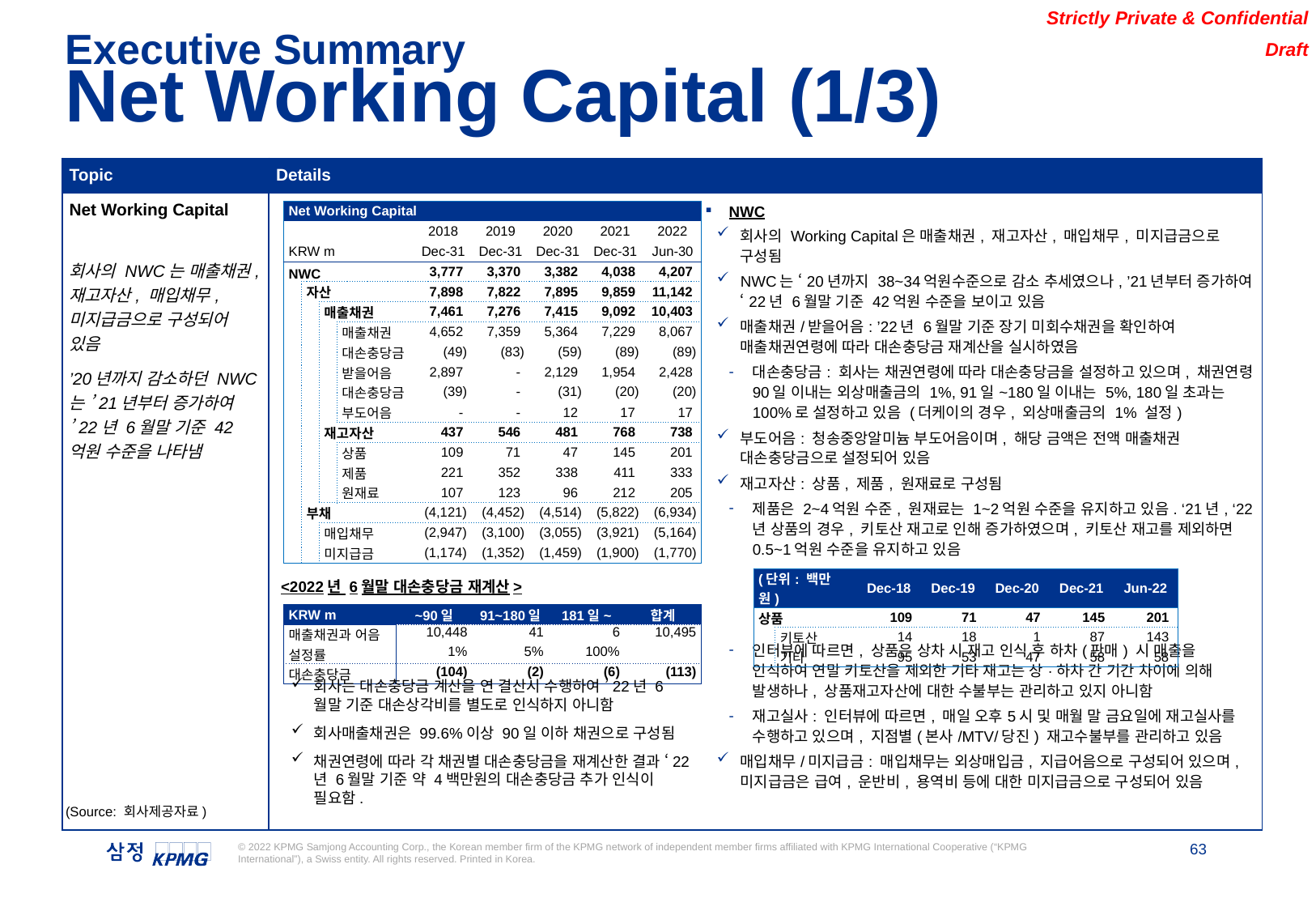

Executive Summary
Net Working Capital (1/3)
| Topic | Details |
| --- | --- |
| Net Working Capital 회사의 NWC는 매출채권, 재고자산, 매입채무, 미지급금으로 구성되어 있음 ’20년까지 감소하던 NWC는 ’21년부터 증가하여 ’22년 6월말 기준 42억원 수준을 나타냄 | NWC 회사의 Working Capital은 매출채권, 재고자산, 매입채무, 미지급금으로 구성됨 NWC는 ‘20년까지 38~34억원수준으로 감소 추세였으나, ’21년부터 증가하여 ‘22년 6월말 기준 42억원 수준을 보이고 있음 매출채권/받을어음: ’22년 6월말 기준 장기 미회수채권을 확인하여 매출채권연령에 따라 대손충당금 재계산을 실시하였음 대손충당금: 회사는 채권연령에 따라 대손충당금을 설정하고 있으며, 채권연령 90일 이내는 외상매출금의 1%, 91일~180일 이내는 5%, 180일 초과는 100%로 설정하고 있음 (더케이의 경우, 외상매출금의 1% 설정) 부도어음: 청송중앙알미늄 부도어음이며, 해당 금액은 전액 매출채권 대손충당금으로 설정되어 있음 재고자산: 상품, 제품, 원재료로 구성됨 제품은 2~4억원 수준, 원재료는 1~2억원 수준을 유지하고 있음. ‘21년, ‘22년 상품의 경우, 키토산 재고로 인해 증가하였으며, 키토산 재고를 제외하면 0.5~1억원 수준을 유지하고 있음 인터뷰에 따르면, 상품은 상차 시 재고 인식 후 하차(판매) 시 매출을 인식하여 연말 키토산을 제외한 기타 재고는 상·하차 간 기간 차이에 의해 발생하나, 상품재고자산에 대한 수불부는 관리하고 있지 아니함 재고실사: 인터뷰에 따르면, 매일 오후5시 및 매월 말 금요일에 재고실사를 수행하고 있으며, 지점별(본사/MTV/당진) 재고수불부를 관리하고 있음 매입채무/미지급금: 매입채무는 외상매입금, 지급어음으로 구성되어 있으며, 미지급금은 급여, 운반비, 용역비 등에 대한 미지급금으로 구성되어 있음 |
| Net Working Capital |  |  |  |  |  |  |  |  |
| --- | --- | --- | --- | --- | --- | --- | --- | --- |
|  |  |  |  | 2018 | 2019 | 2020 | 2021 | 2022 |
| KRW m |  |  |  | Dec-31 | Dec-31 | Dec-31 | Dec-31 | Jun-30 |
| NWC |  |  |  | 3,777 | 3,370 | 3,382 | 4,038 | 4,207 |
|  | 자산 |  |  | 7,898 | 7,822 | 7,895 | 9,859 | 11,142 |
|  |  | 매출채권 |  | 7,461 | 7,276 | 7,415 | 9,092 | 10,403 |
|  |  |  | 매출채권 | 4,652 | 7,359 | 5,364 | 7,229 | 8,067 |
|  |  |  | 대손충당금 | (49) | (83) | (59) | (89) | (89) |
|  |  |  | 받을어음 | 2,897 | - | 2,129 | 1,954 | 2,428 |
|  |  |  | 대손충당금 | (39) | - | (31) | (20) | (20) |
|  |  |  | 부도어음 | - | - | 12 | 17 | 17 |
|  |  | 재고자산 |  | 437 | 546 | 481 | 768 | 738 |
|  |  |  | 상품 | 109 | 71 | 47 | 145 | 201 |
|  |  |  | 제품 | 221 | 352 | 338 | 411 | 333 |
|  |  |  | 원재료 | 107 | 123 | 96 | 212 | 205 |
|  | 부채 |  |  | (4,121) | (4,452) | (4,514) | (5,822) | (6,934) |
|  |  | 매입채무 |  | (2,947) | (3,100) | (3,055) | (3,921) | (5,164) |
|  |  | 미지급금 |  | (1,174) | (1,352) | (1,459) | (1,900) | (1,770) |
| (단위: 백만원) |  | Dec-18 | Dec-19 | Dec-20 | Dec-21 | Jun-22 |
| --- | --- | --- | --- | --- | --- | --- |
| 상품 |  | 109 | 71 | 47 | 145 | 201 |
|  | 키토산 | 14 | 18 | 1 | 87 | 143 |
|  | 기타 | 95 | 53 | 47 | 58 | 58 |
<2022년 6월말 대손충당금 재계산>
| KRW m | ~90일 | 91~180일 | 181일~ | 합계 |
| --- | --- | --- | --- | --- |
| 매출채권과 어음 | 10,448 | 41 | 6 | 10,495 |
| 설정률 | 1% | 5% | 100% |  |
| 대손충당금 | (104) | (2) | (6) | (113) |
회사는 대손충당금 계산을 연 결산시 수행하여 ’22년 6월말 기준 대손상각비를 별도로 인식하지 아니함
회사매출채권은 99.6%이상 90일 이하 채권으로 구성됨
채권연령에 따라 각 채권별 대손충당금을 재계산한 결과 ‘22년 6월말 기준 약 4백만원의 대손충당금 추가 인식이 필요함.
(Source: 회사제공자료)